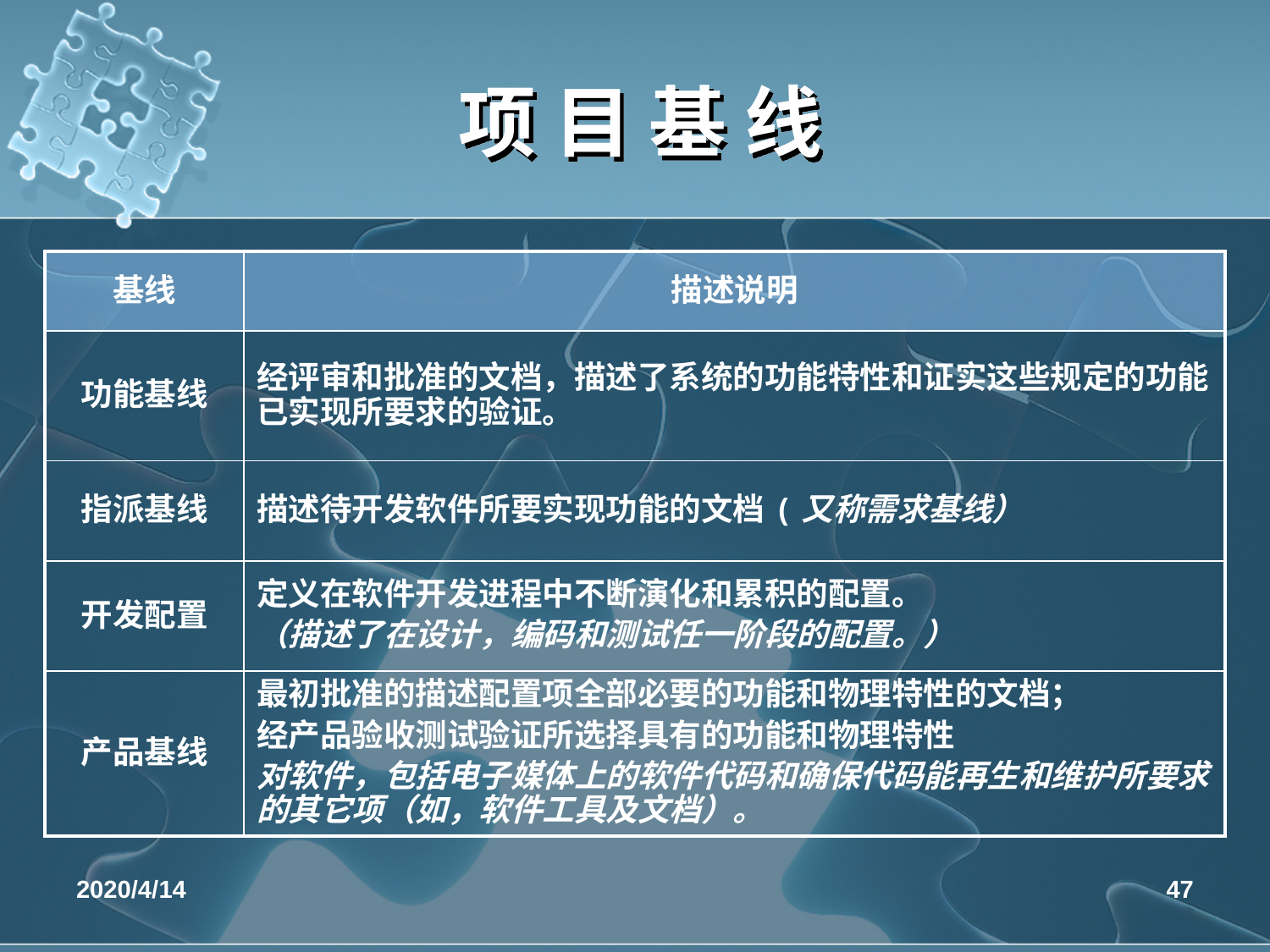

# 项 目 基 线
| 基线 | 描述说明 |
| --- | --- |
| 功能基线 | 经评审和批准的文档，描述了系统的功能特性和证实这些规定的功能已实现所要求的验证。 |
| 指派基线 | 描述待开发软件所要实现功能的文档(又称需求基线） |
| 开发配置 | 定义在软件开发进程中不断演化和累积的配置。 （描述了在设计，编码和测试任一阶段的配置。） |
| 产品基线 | 最初批准的描述配置项全部必要的功能和物理特性的文档； 经产品验收测试验证所选择具有的功能和物理特性 对软件，包括电子媒体上的软件代码和确保代码能再生和维护所要求的其它项（如，软件工具及文档）。 |
2020/4/14
47